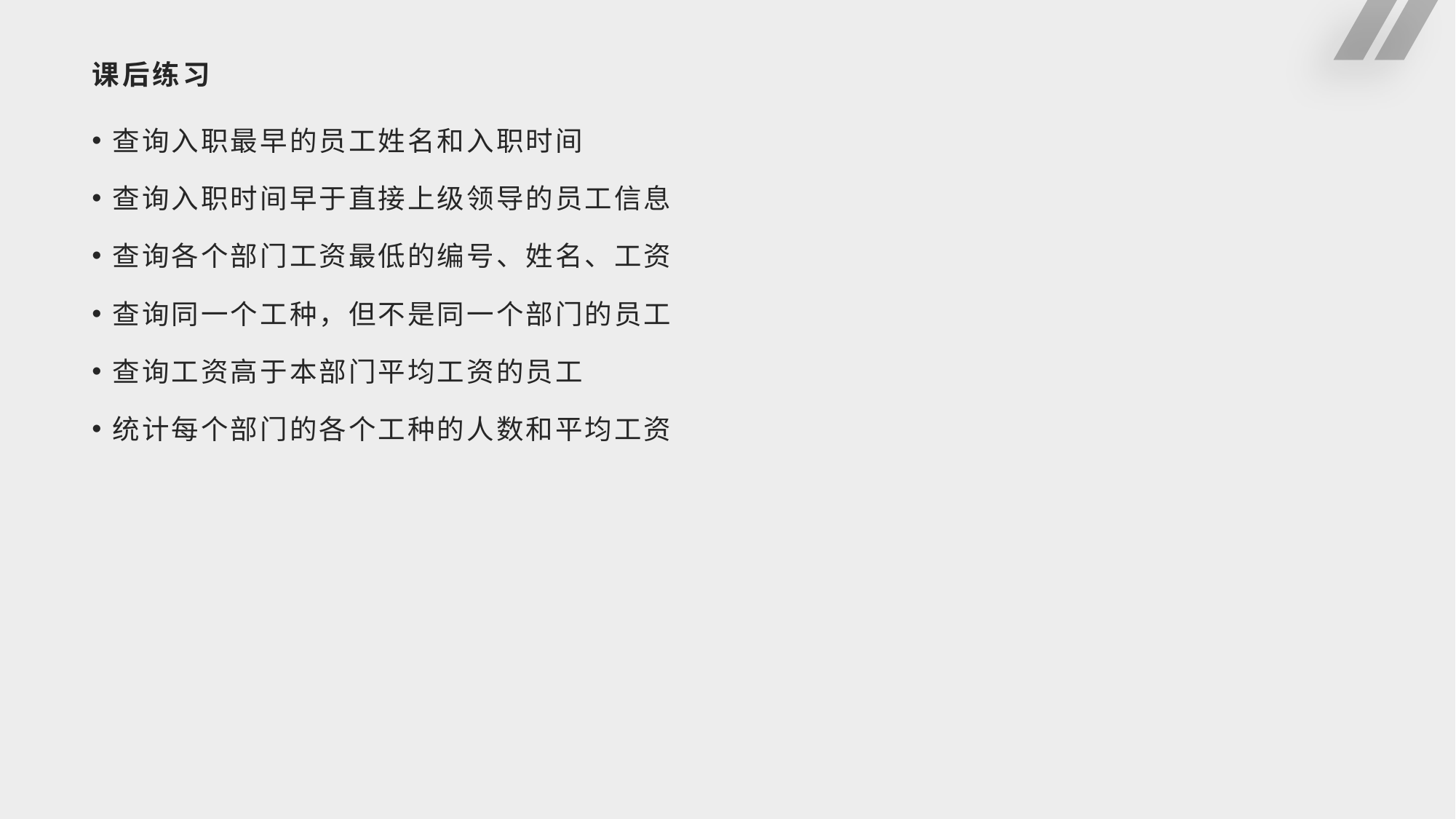

# 课后练习
查询入职最早的员工姓名和入职时间
查询入职时间早于直接上级领导的员工信息
查询各个部门工资最低的编号、姓名、工资
查询同一个工种，但不是同一个部门的员工
查询工资高于本部门平均工资的员工
统计每个部门的各个工种的人数和平均工资